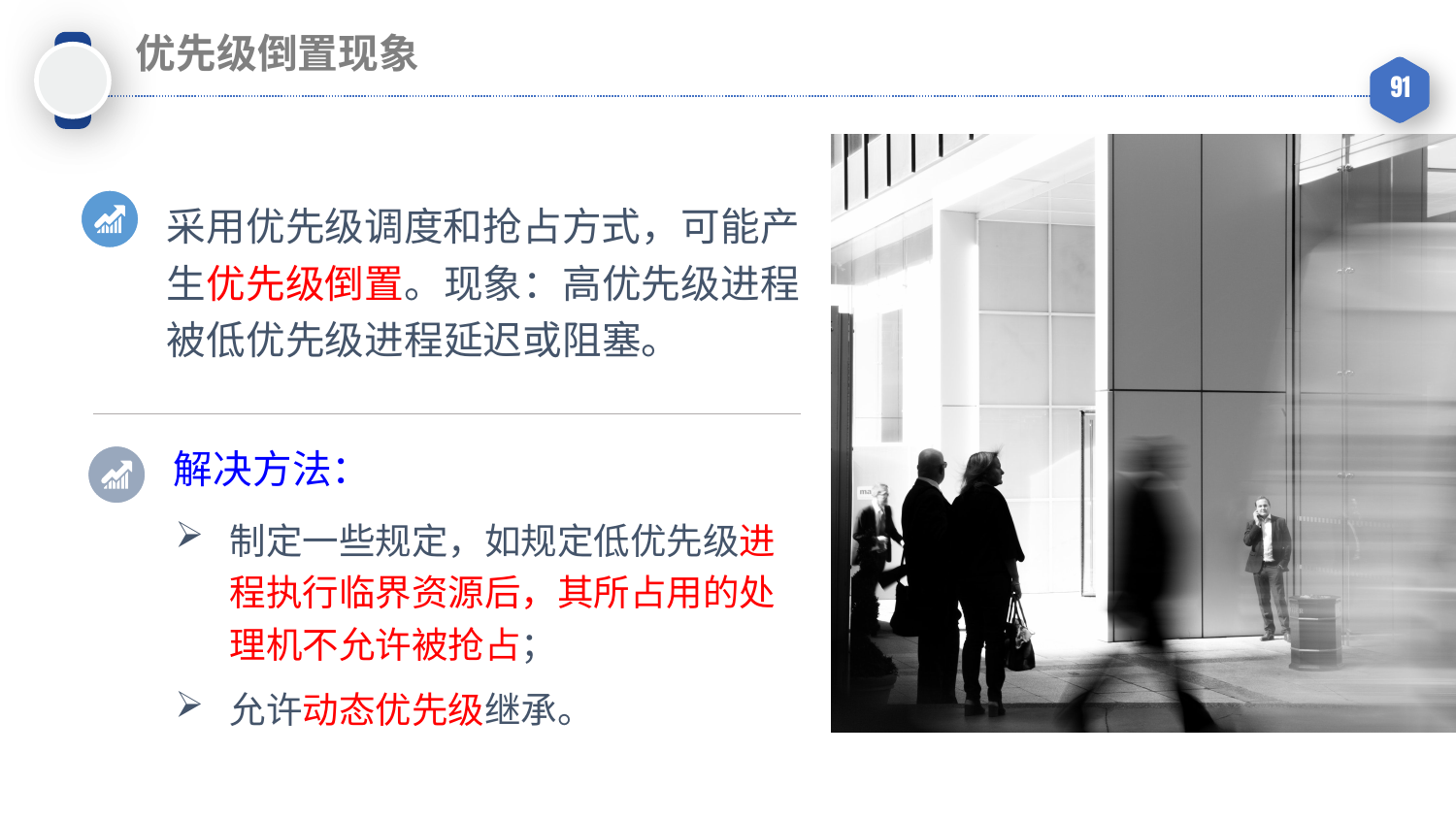

优先级倒置现象

采用优先级调度和抢占方式，可能产生优先级倒置。现象：高优先级进程被低优先级进程延迟或阻塞。

解决方法：
制定一些规定，如规定低优先级进程执行临界资源后，其所占用的处理机不允许被抢占；
允许动态优先级继承。